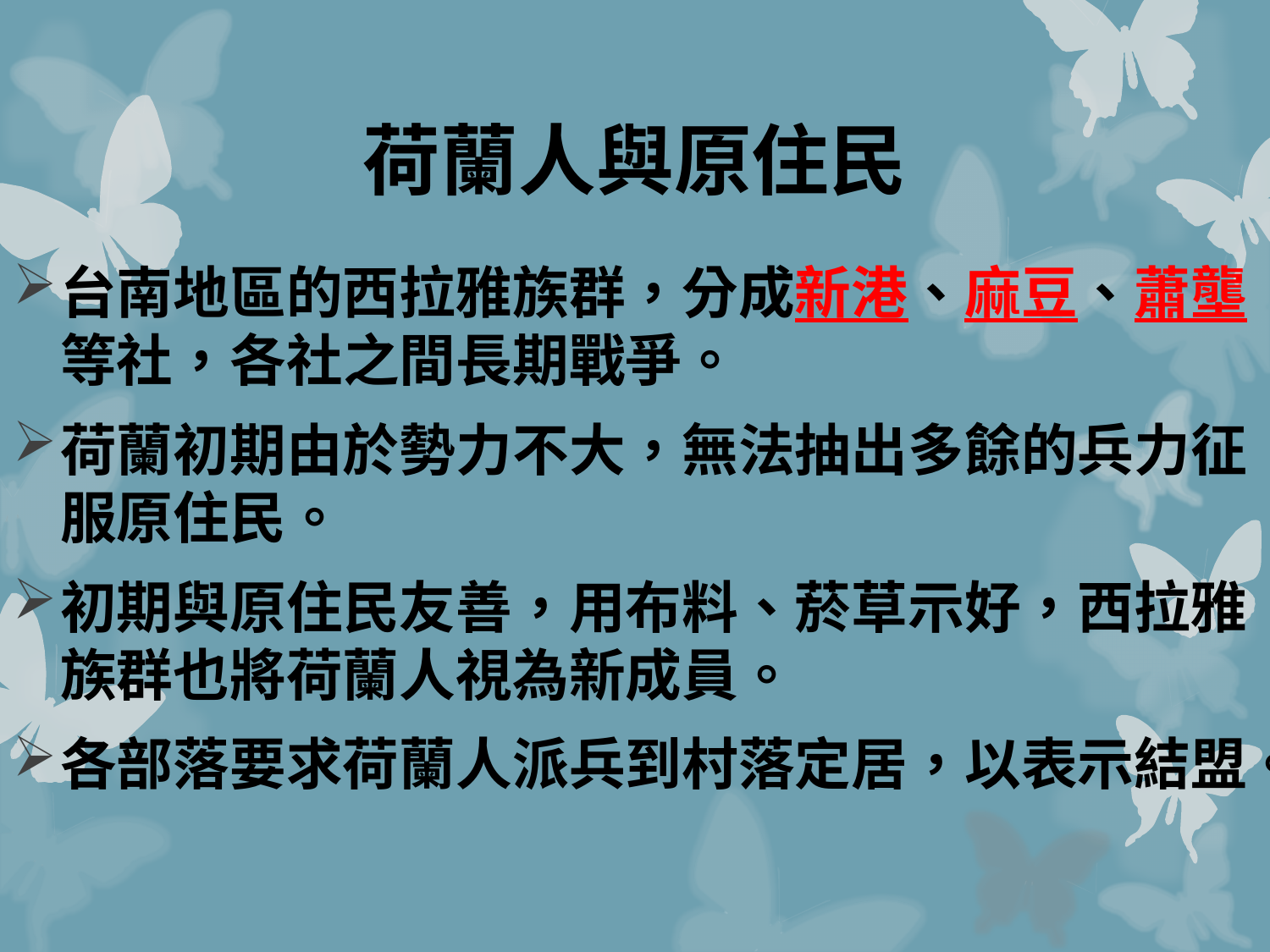

# 荷蘭人與原住民
台南地區的西拉雅族群，分成新港、麻豆、蕭壟等社，各社之間長期戰爭。
荷蘭初期由於勢力不大，無法抽出多餘的兵力征服原住民。
初期與原住民友善，用布料、菸草示好，西拉雅族群也將荷蘭人視為新成員。
各部落要求荷蘭人派兵到村落定居，以表示結盟。